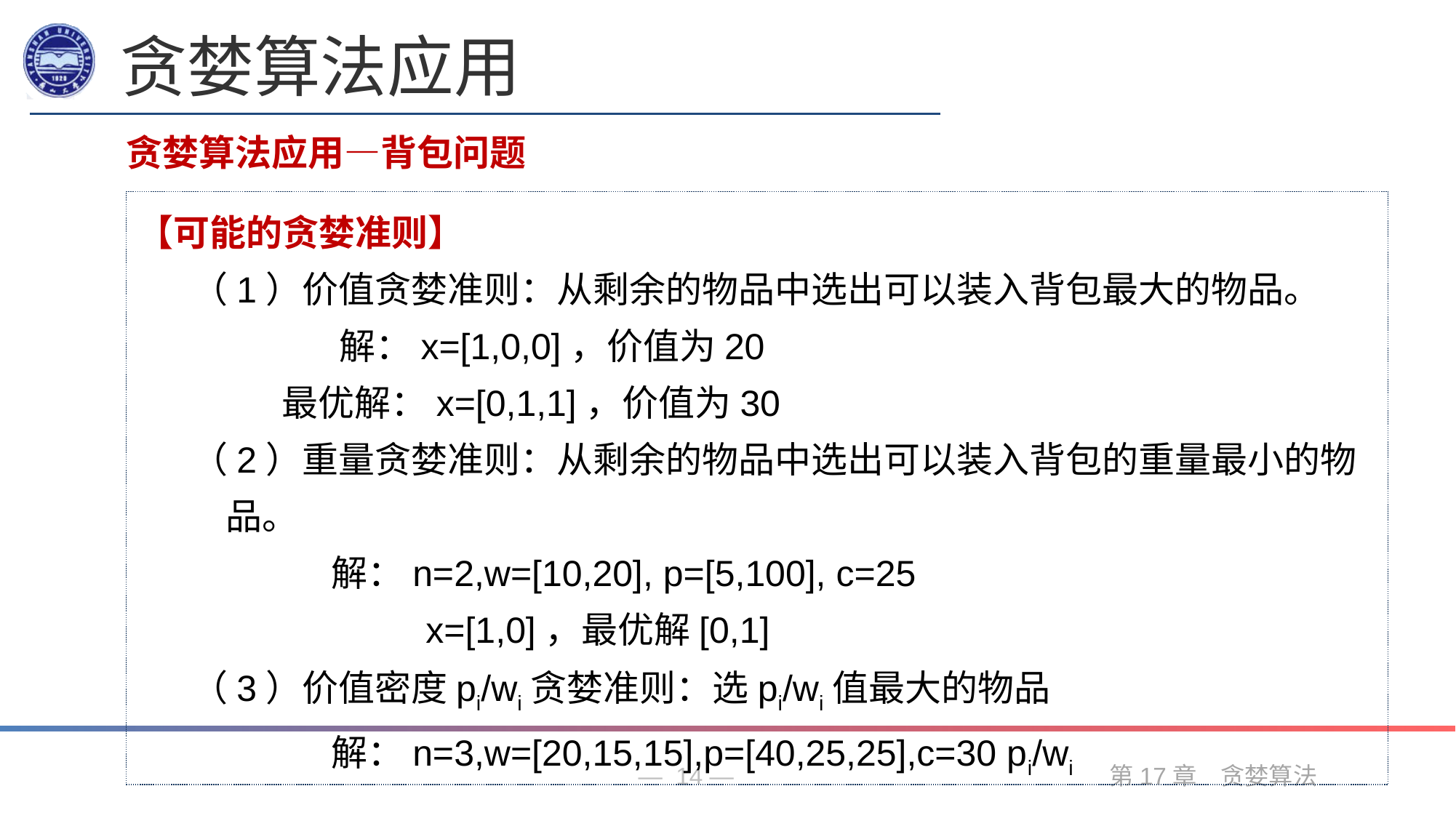

贪婪算法应用
贪婪算法应用—背包问题
【可能的贪婪准则】
（1）价值贪婪准则：从剩余的物品中选出可以装入背包最大的物品。
                 解：x=[1,0,0]，价值为20
          最优解：x=[0,1,1]，价值为30
（2）重量贪婪准则：从剩余的物品中选出可以装入背包的重量最小的物品。
                解：n=2,w=[10,20], p=[5,100], c=25
                       x=[1,0]，最优解[0,1]
（3）价值密度pi/wi贪婪准则：选pi/wi值最大的物品
                解：n=3,w=[20,15,15],p=[40,25,25],c=30 pi/wi